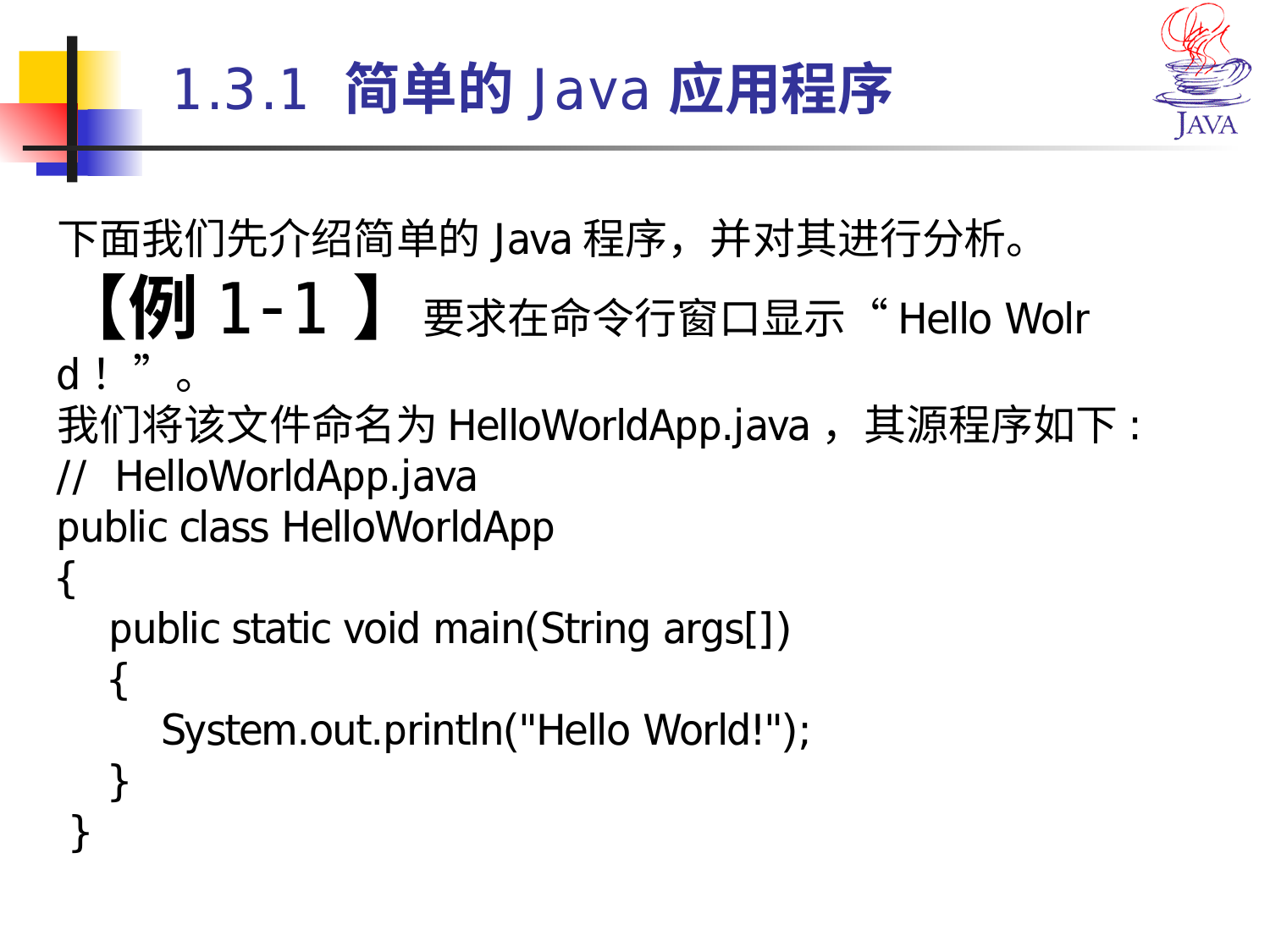

# 1.3.1 简单的Java应用程序
下面我们先介绍简单的Java程序，并对其进行分析。
【例1-1】要求在命令行窗口显示“Hello Wolrd！”。
我们将该文件命名为HelloWorldApp.java，其源程序如下:
//  HelloWorldApp.java
public class HelloWorldApp
{
    public static void main(String args[])
    {
        System.out.println("Hello World!");
    }
 }